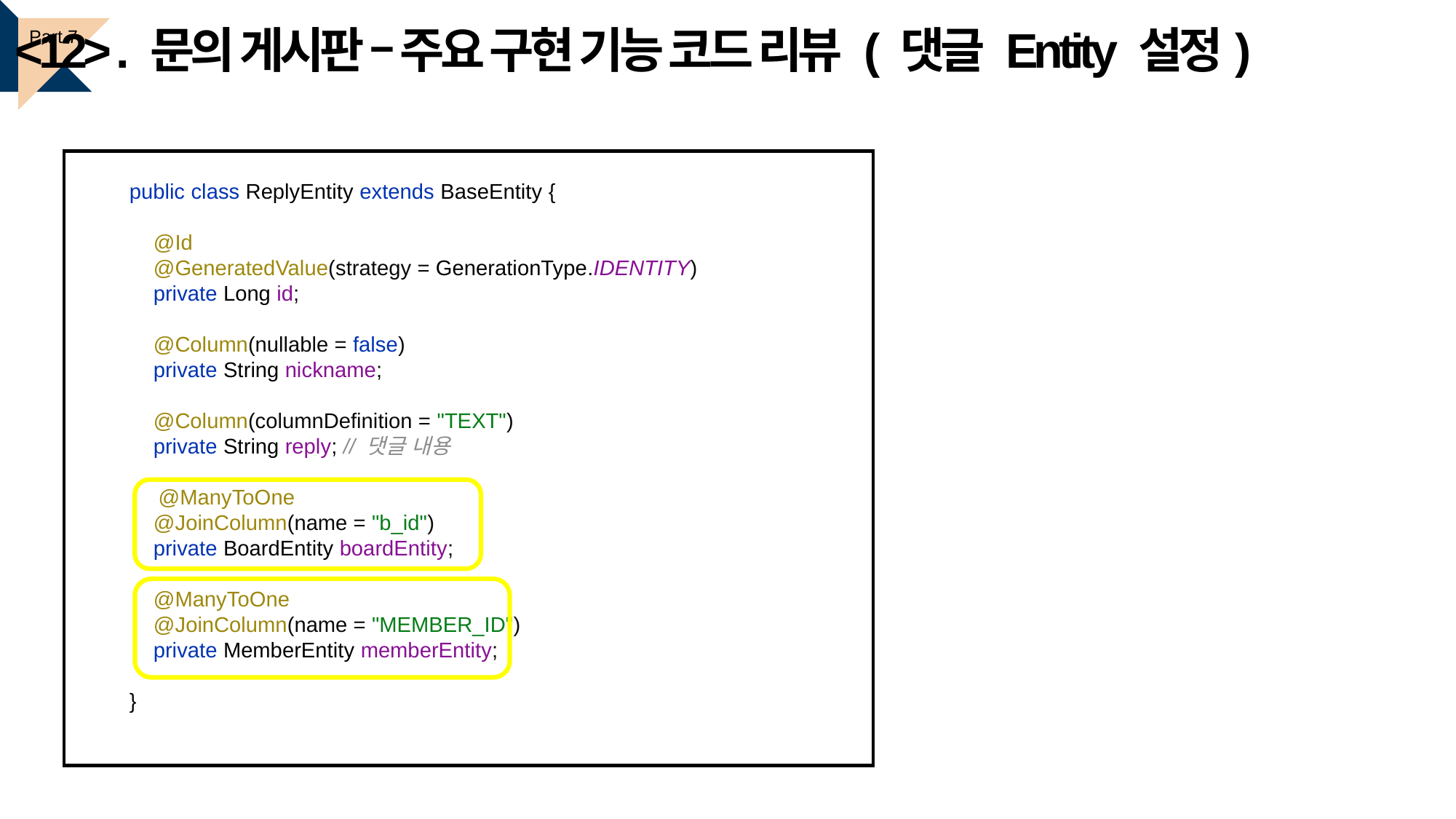

<12> . 문의 게시판 – 주요 구현 기능 코드 리뷰 ( 댓글 Entity 설정)

Part 7
public class ReplyEntity extends BaseEntity {
    @Id
    @GeneratedValue(strategy = GenerationType.IDENTITY)
    private Long id;
    @Column(nullable = false)
    private String nickname;
    @Column(columnDefinition = "TEXT")
    private String reply; // 댓글 내용
    @ManyToOne
    @JoinColumn(name = "b_id")
    private BoardEntity boardEntity;
    @ManyToOne
    @JoinColumn(name = "MEMBER_ID")
    private MemberEntity memberEntity;
}